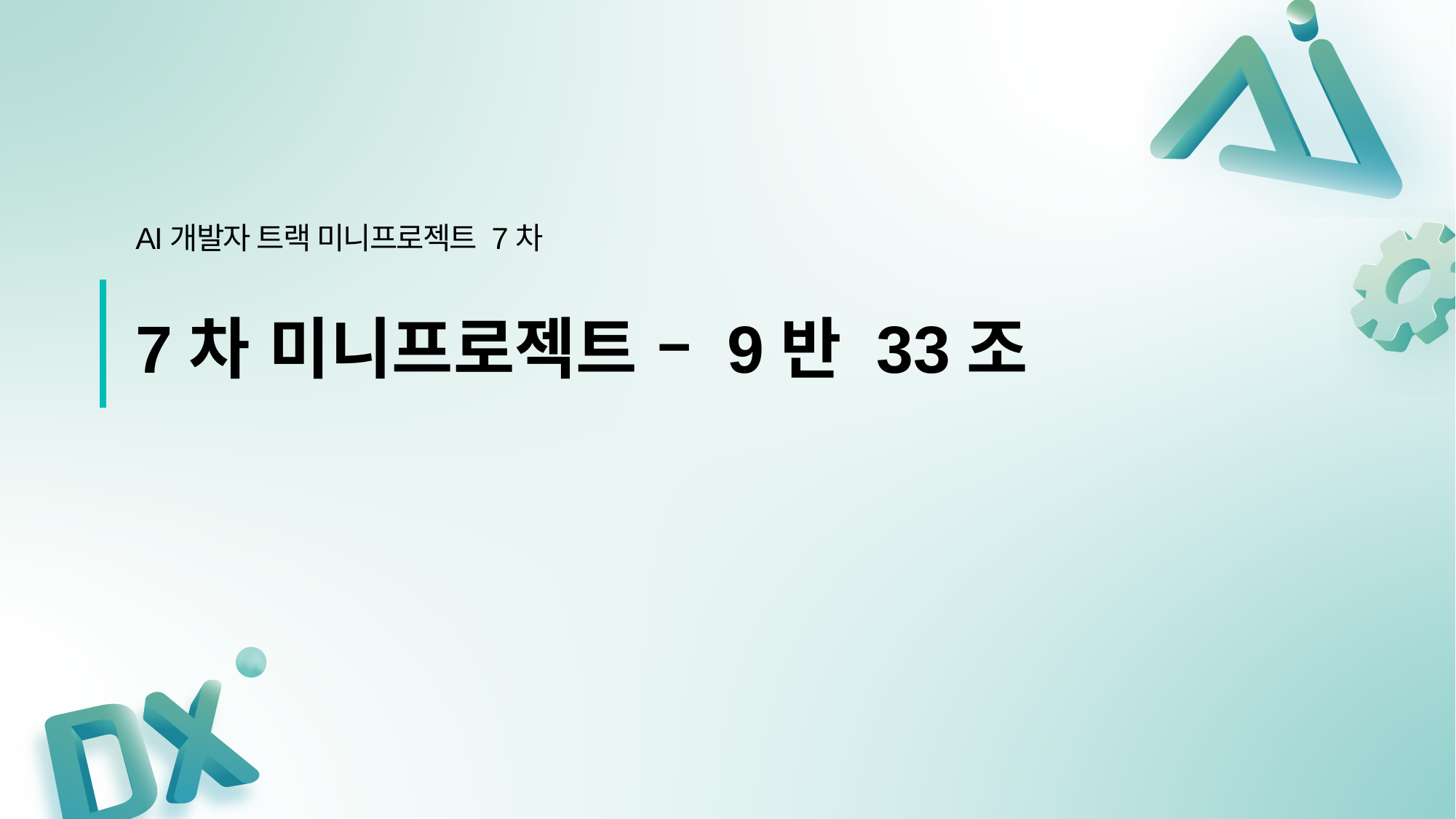

AI개발자 트랙 미니프로젝트 7차

7차 미니프로젝트 – 9반 33조